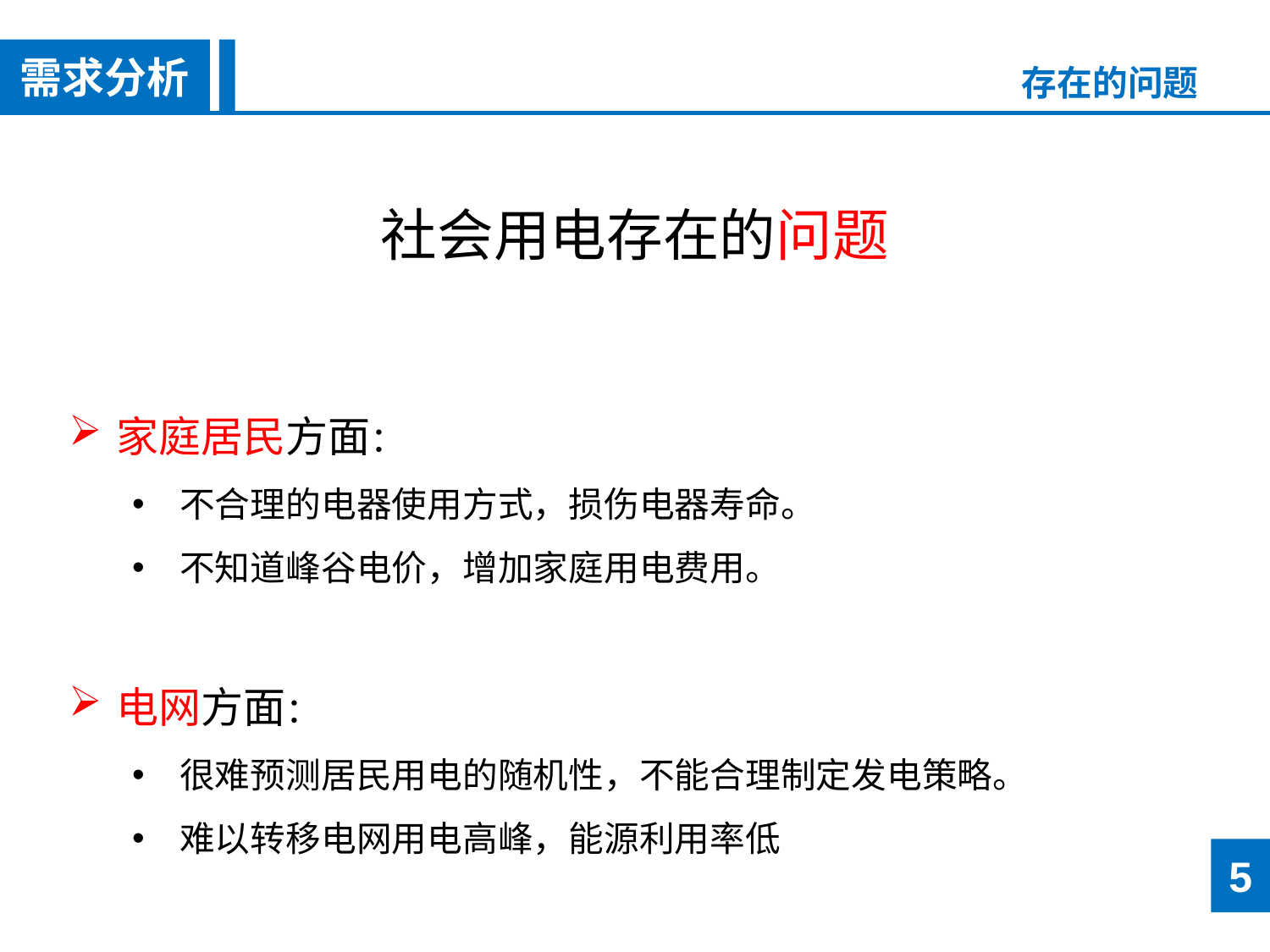

需求分析

存在的问题
社会用电存在的问题
家庭居民方面：
不合理的电器使用方式，损伤电器寿命。
不知道峰谷电价，增加家庭用电费用。

电网方面：
很难预测居民用电的随机性，不能合理制定发电策略。
难以转移电网用电高峰，能源利用率低
5